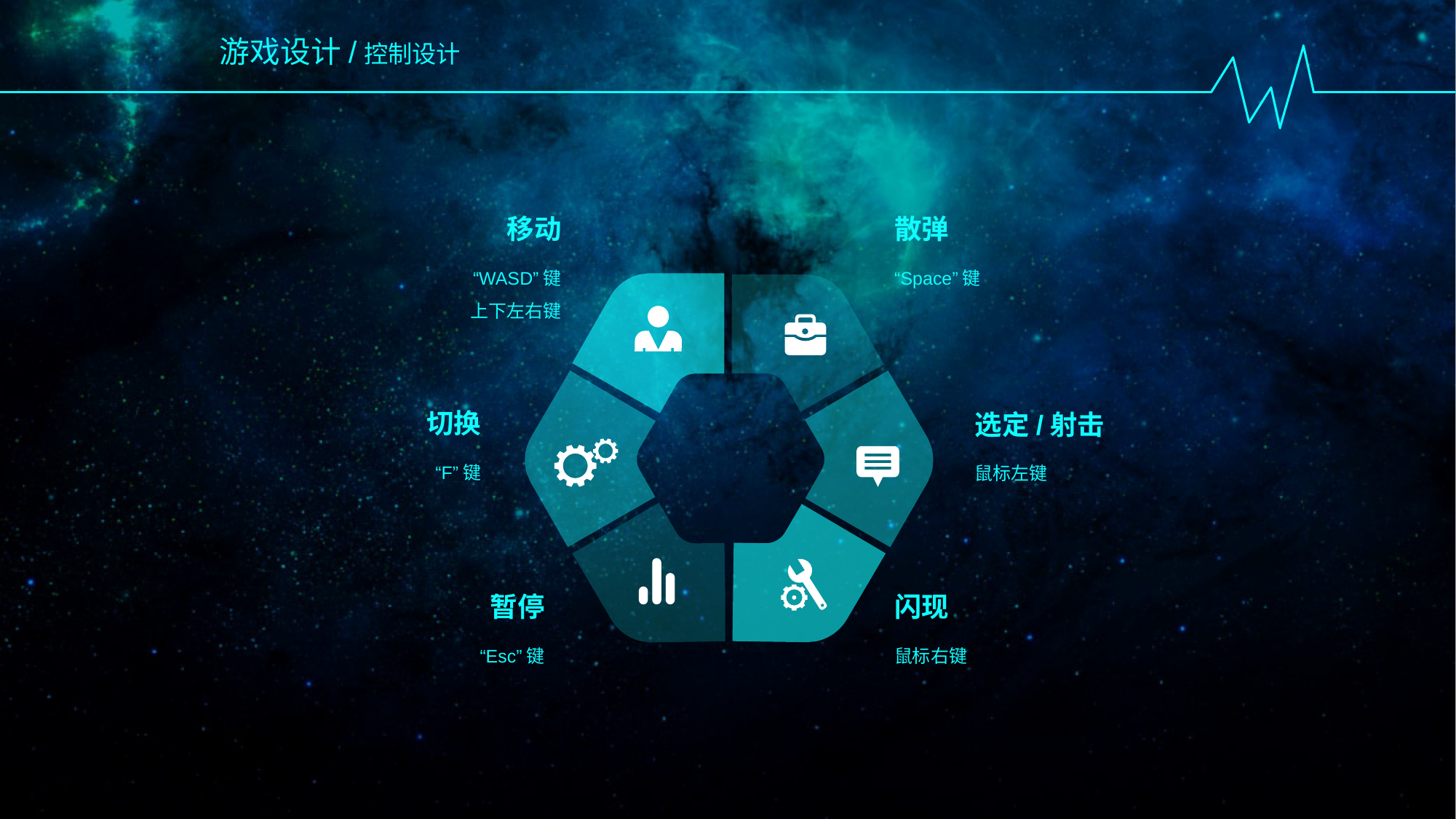

游戏设计/控制设计
移动
散弹
“WASD”键
上下左右键
“Space”键

切换
选定/射击
“F”键
鼠标左键
暂停
闪现
“Esc”键
鼠标右键